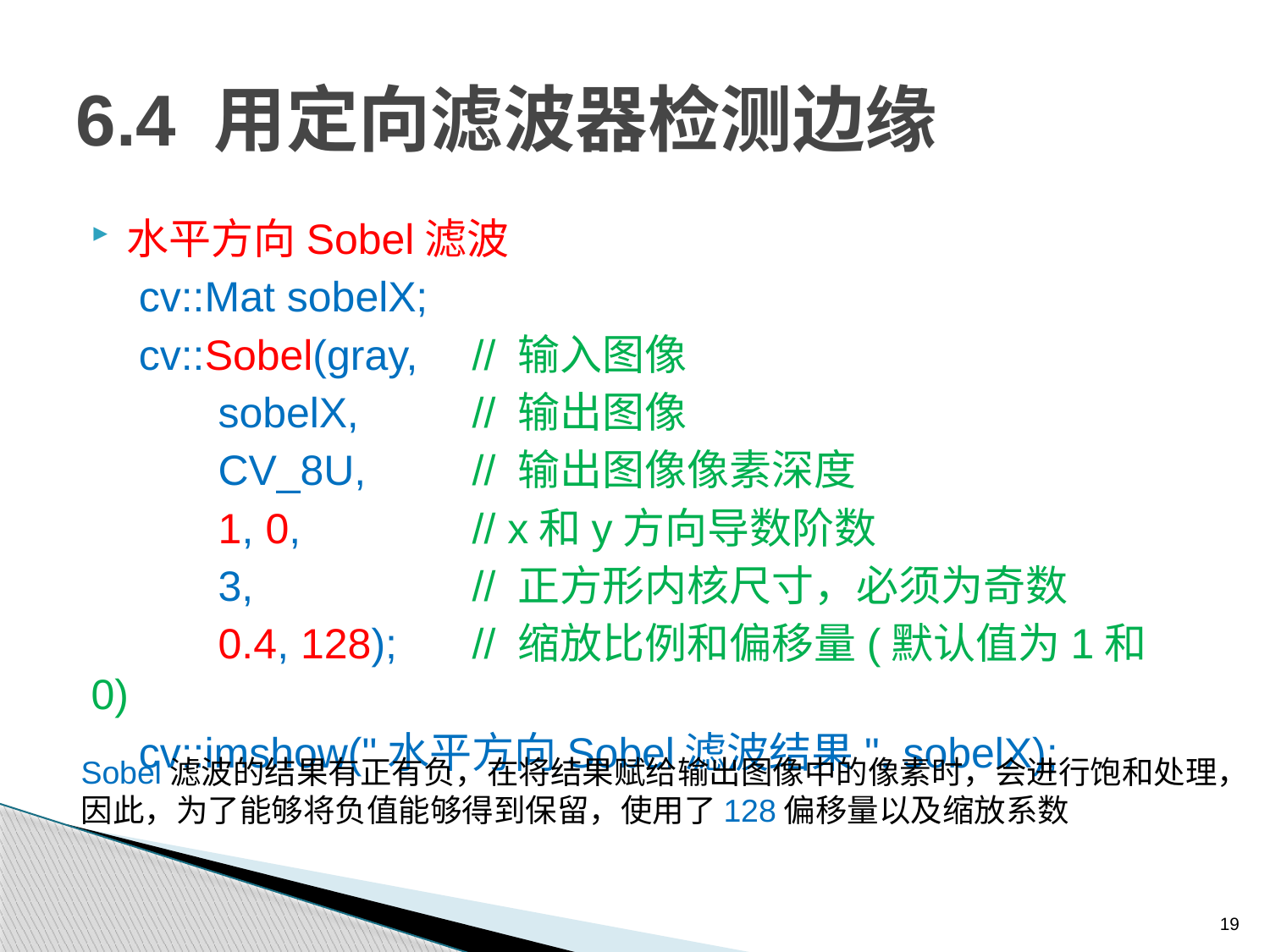

# 6.4 用定向滤波器检测边缘
水平方向Sobel滤波
    cv::Mat sobelX;
    cv::Sobel(gray,	// 输入图像
	sobelX,	// 输出图像
	CV_8U,	// 输出图像像素深度
	1, 0,		// x和y方向导数阶数
	3,		// 正方形内核尺寸，必须为奇数
	0.4, 128);	// 缩放比例和偏移量(默认值为1和0)
    cv::imshow("水平方向Sobel滤波结果", sobelX);
Sobel滤波的结果有正有负，在将结果赋给输出图像中的像素时，会进行饱和处理，
因此，为了能够将负值能够得到保留，使用了128偏移量以及缩放系数
19